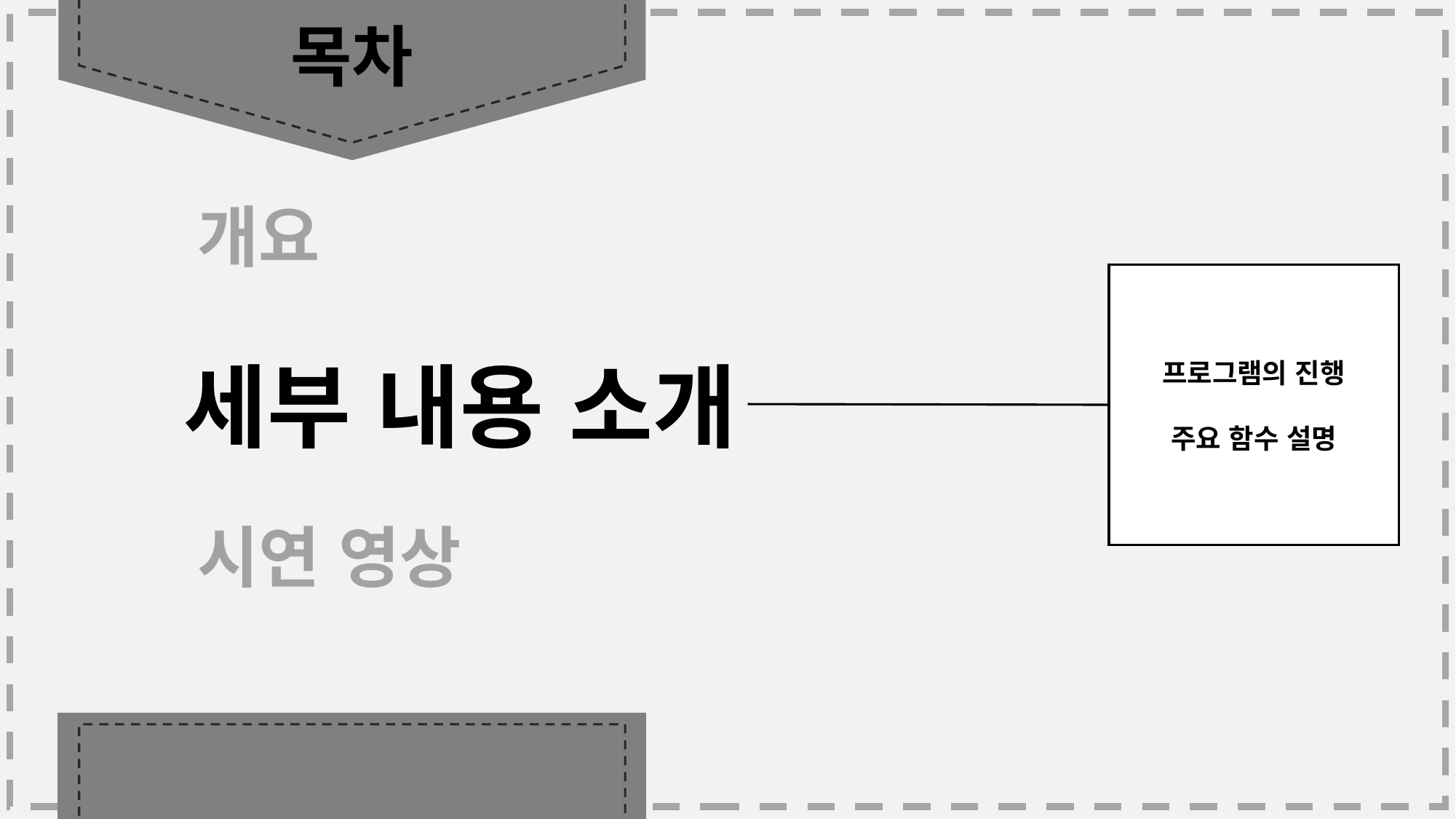

목차

개요

시연 영상
프로그램의 진행

주요 함수 설명
세부 내용 소개